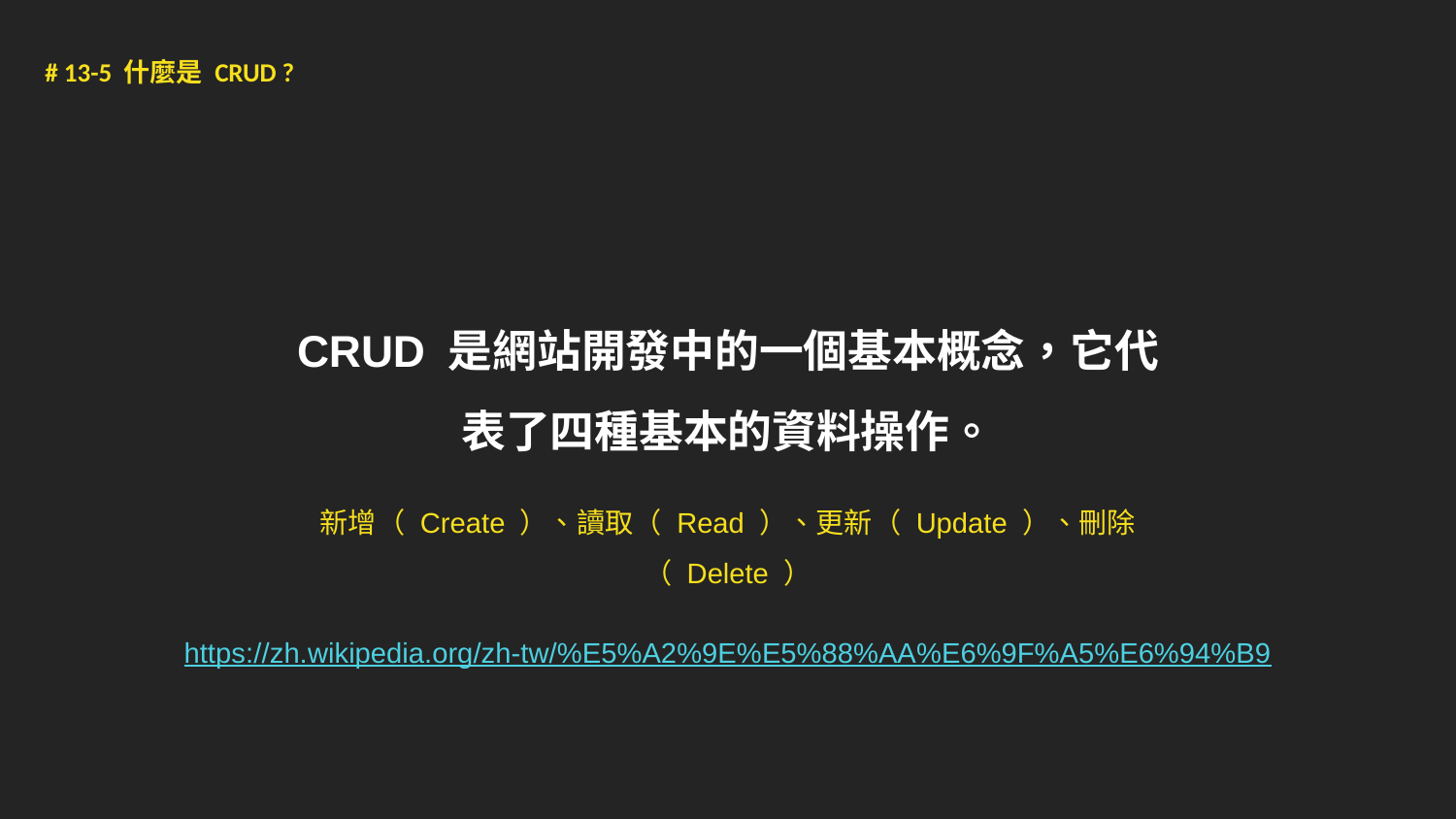

# 13-5 什麼是 CRUD ?
CRUD 是網站開發中的一個基本概念，它代表了四種基本的資料操作。
新增（ Create ）、讀取（ Read ）、更新（ Update ）、刪除（ Delete ）
https://zh.wikipedia.org/zh-tw/%E5%A2%9E%E5%88%AA%E6%9F%A5%E6%94%B9